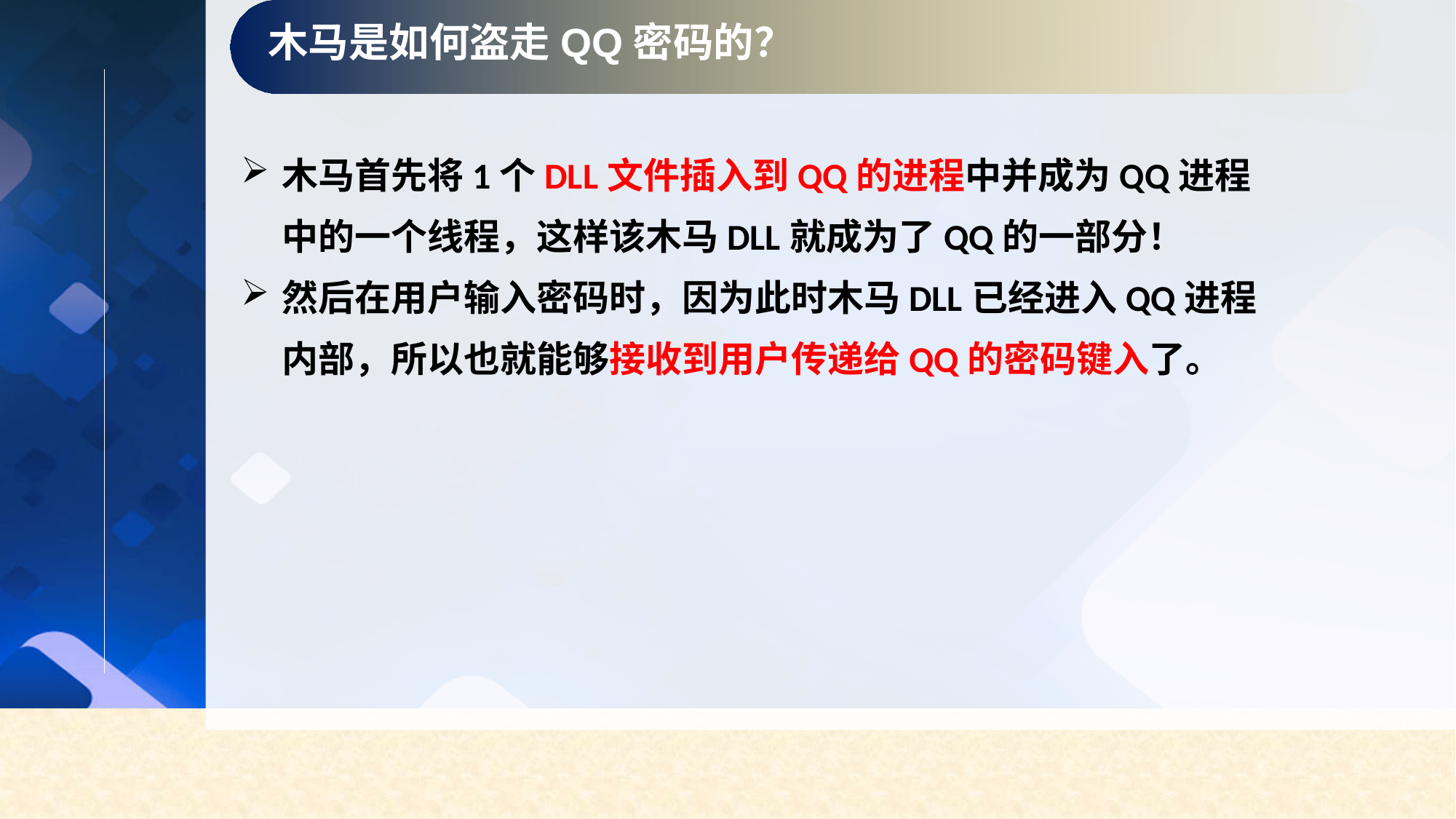

木马是如何盗走QQ密码的？
木马首先将1个DLL文件插入到QQ的进程中并成为QQ进程中的一个线程，这样该木马DLL就成为了QQ的一部分！
然后在用户输入密码时，因为此时木马DLL已经进入QQ进程内部，所以也就能够接收到用户传递给QQ的密码键入了。